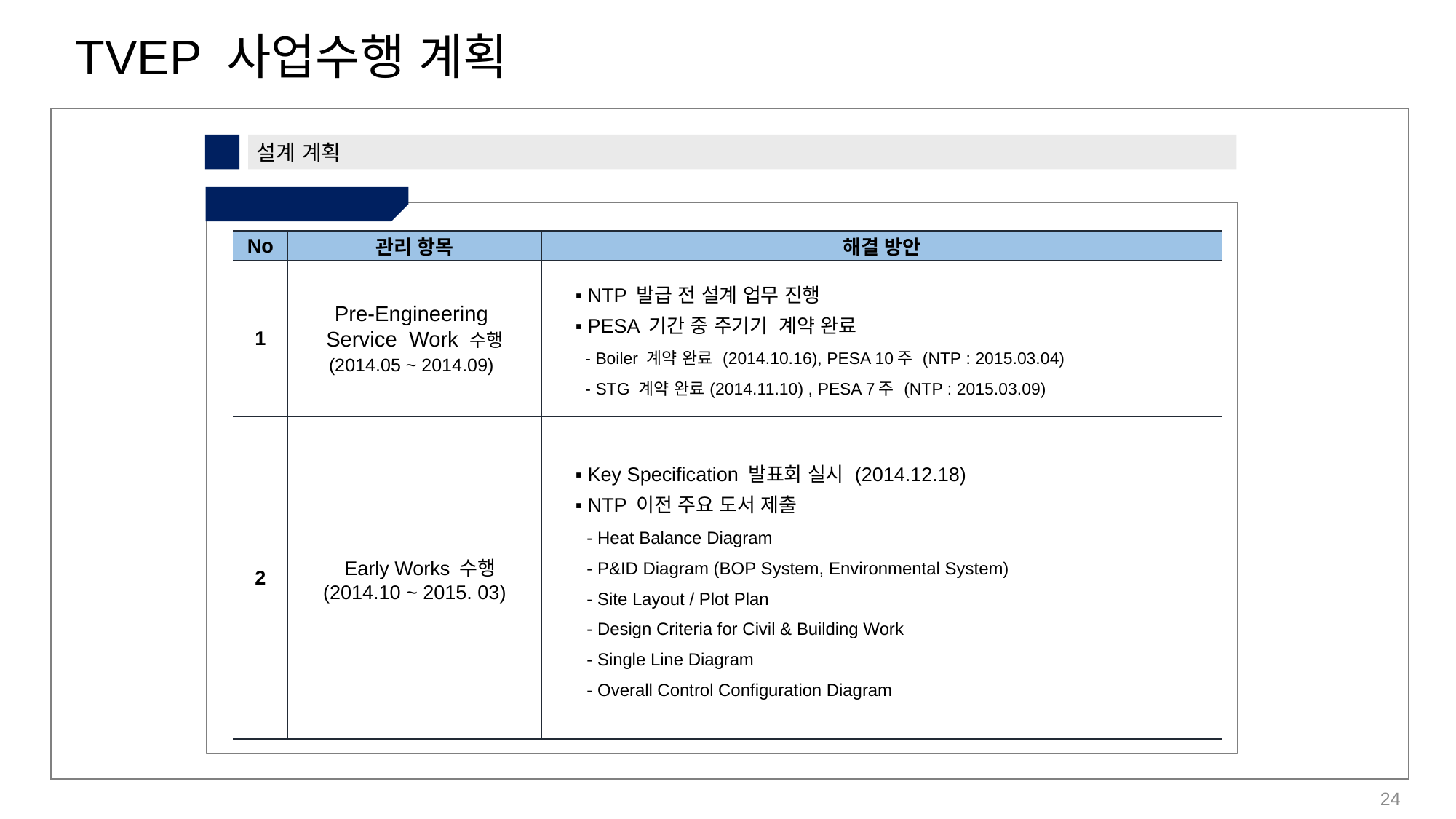

4
설계 계획
① 설계 최적화

| No | 관리 항목 | 해결 방안 |
| --- | --- | --- |
| 1 | Pre-Engineering Service Work 수행 (2014.05 ~ 2014.09) | ▪ NTP 발급 전 설계 업무 진행 ▪ PESA 기간 중 주기기 계약 완료 - Boiler 계약 완료 (2014.10.16), PESA 10주 (NTP : 2015.03.04) - STG 계약 완료(2014.11.10) , PESA 7주 (NTP : 2015.03.09) |
| 2 | Early Works 수행 (2014.10 ~ 2015. 03) | ▪ Key Specification 발표회 실시 (2014.12.18) ▪ NTP 이전 주요 도서 제출 - Heat Balance Diagram - P&ID Diagram (BOP System, Environmental System) - Site Layout / Plot Plan - Design Criteria for Civil & Building Work - Single Line Diagram - Overall Control Configuration Diagram |
24